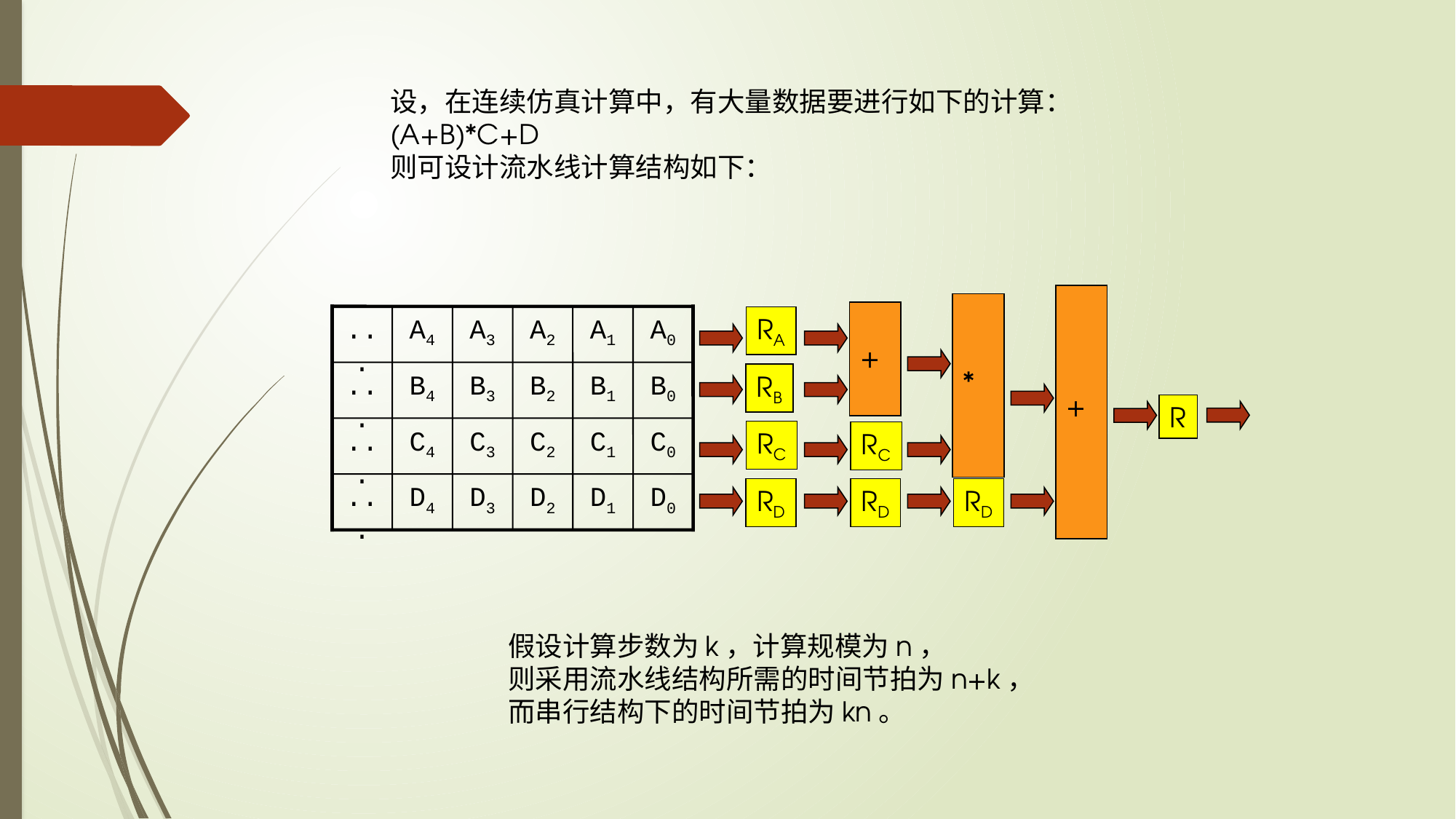

设，在连续仿真计算中，有大量数据要进行如下的计算：
(A+B)*C+D
则可设计流水线计算结构如下：
...

A4

A3

A2

A1

A0

...

B4
B3
B2
B1
B0
...

C4
C3
C2
C1
C0
...

D4
D3
D2
D1
D0

+

*

RA

+

RB

R

RC
RC

RD
RD
RD

假设计算步数为k，计算规模为n，
则采用流水线结构所需的时间节拍为n+k，
而串行结构下的时间节拍为kn。